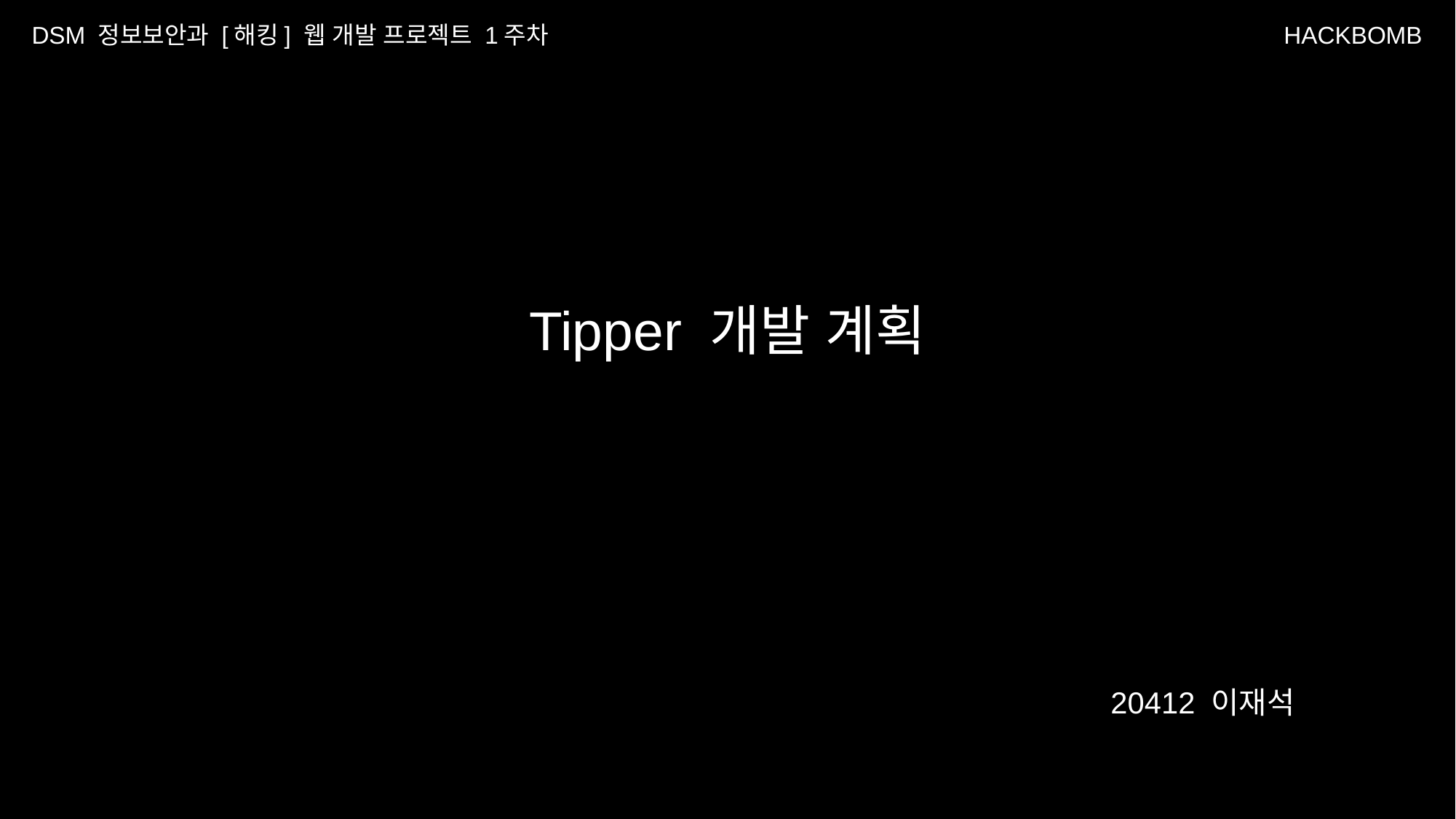

DSM 정보보안과 [해킹] 웹 개발 프로젝트 1주차
HACKBOMB
Tipper 개발 계획
20412 이재석